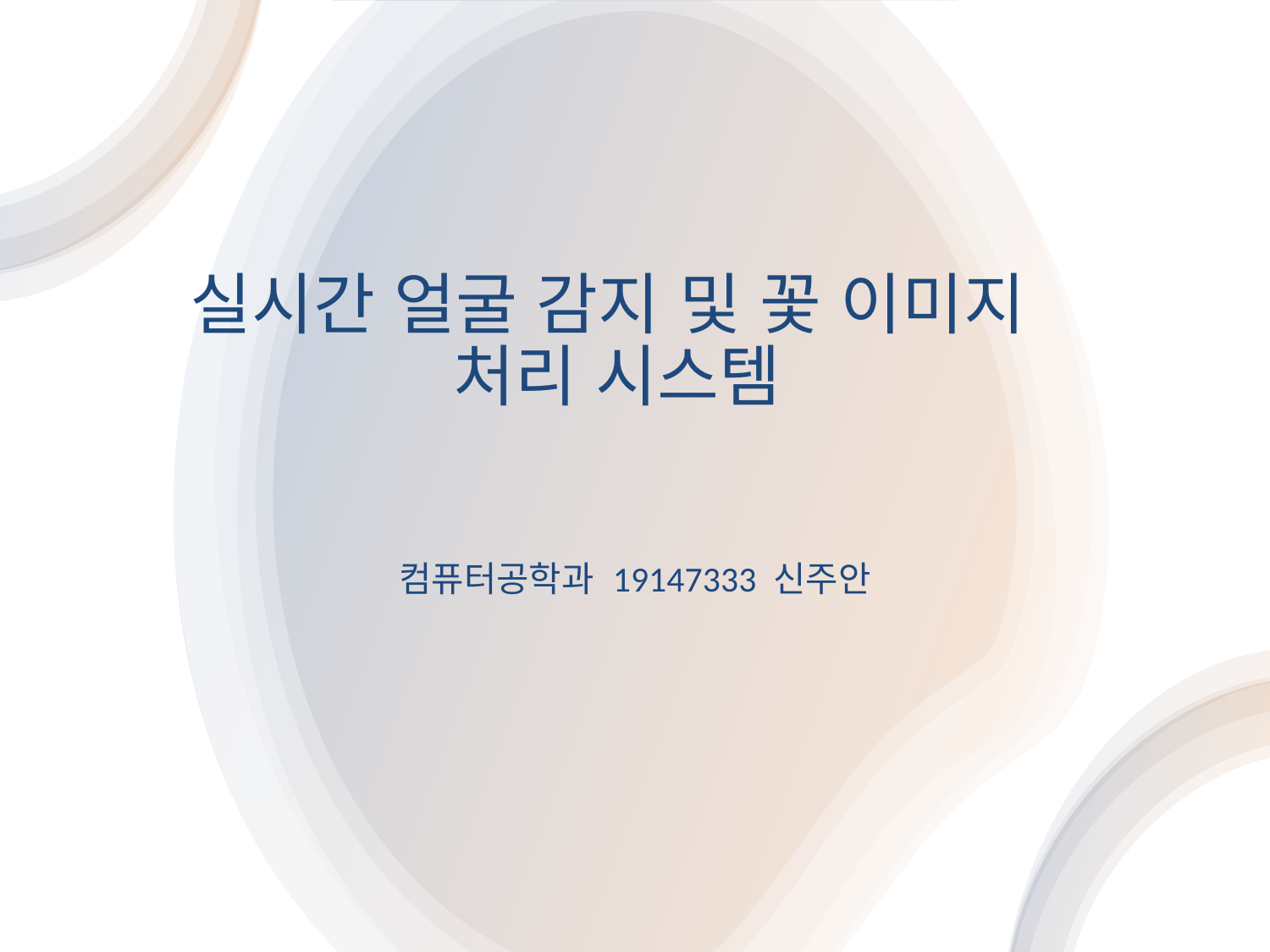

# 실시간 얼굴 감지 및 꽃 이미지 처리 시스템
컴퓨터공학과 19147333 신주안